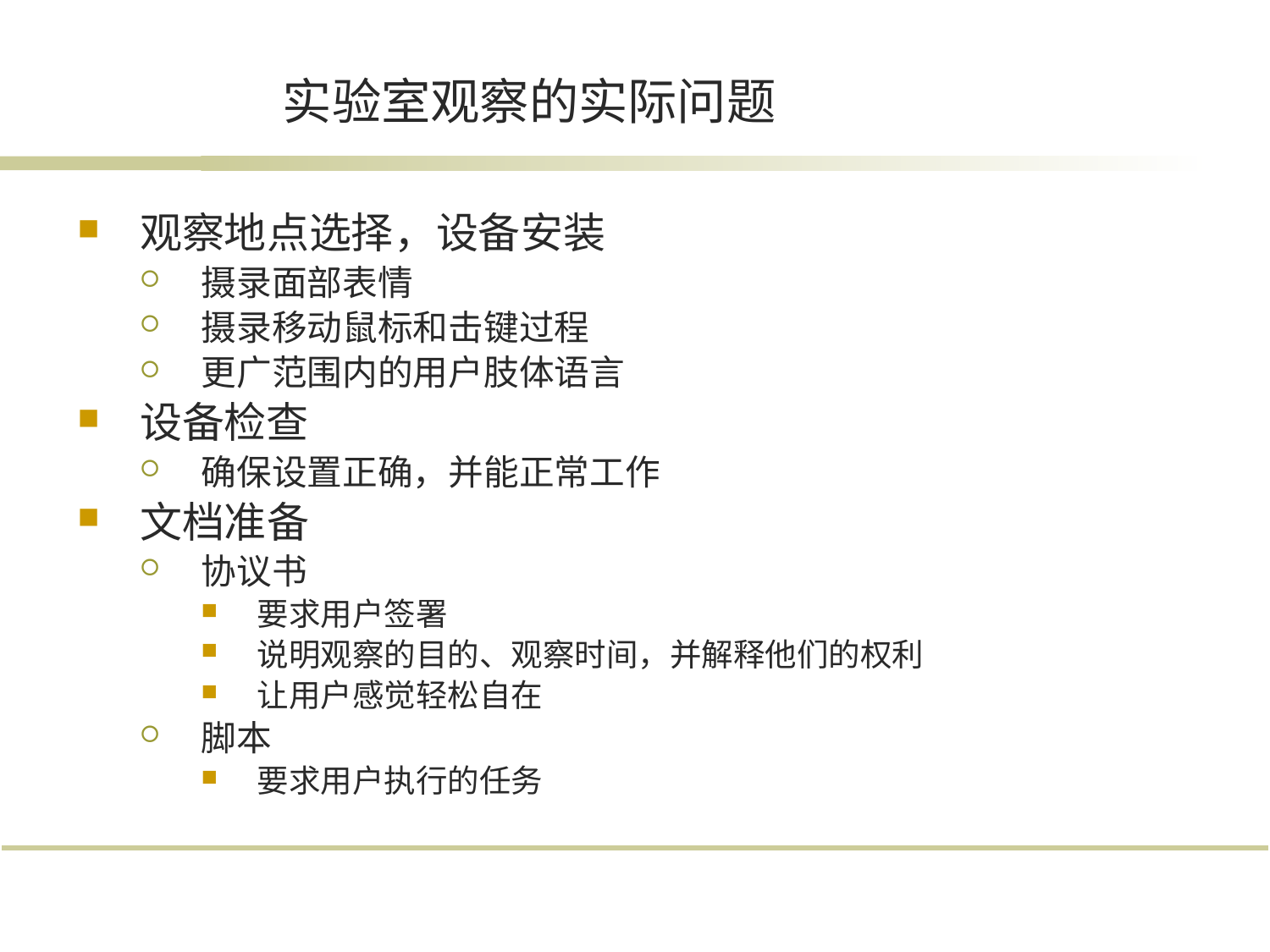

# 实验室观察的实际问题
观察地点选择，设备安装
摄录面部表情
摄录移动鼠标和击键过程
更广范围内的用户肢体语言
设备检查
确保设置正确，并能正常工作
文档准备
协议书
要求用户签署
说明观察的目的、观察时间，并解释他们的权利
让用户感觉轻松自在
脚本
要求用户执行的任务